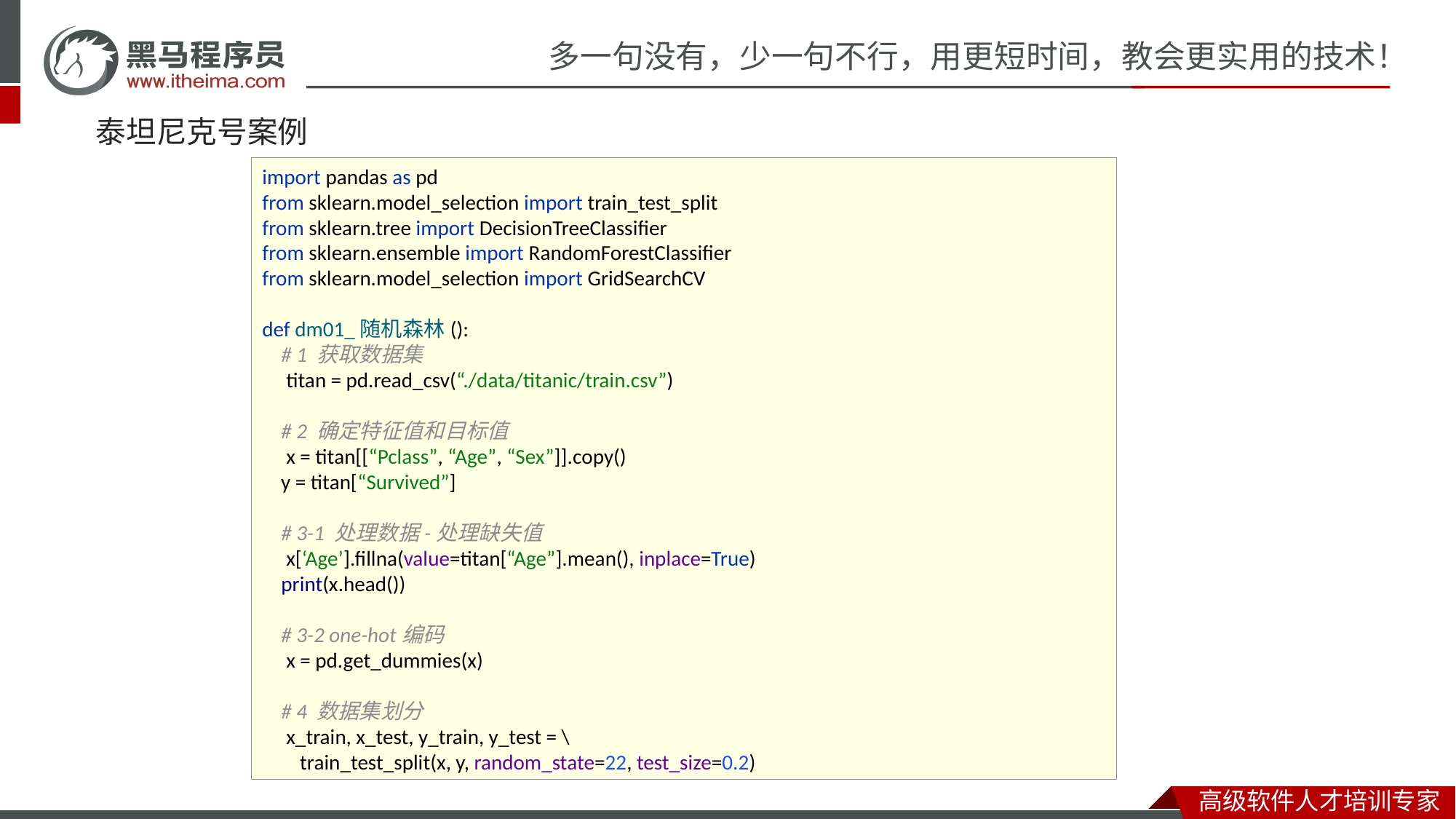

# 泰坦尼克号案例
import pandas as pd
from sklearn.model_selection import train_test_split
from sklearn.tree import DecisionTreeClassifier
from sklearn.ensemble import RandomForestClassifier
from sklearn.model_selection import GridSearchCV
def dm01_随机森林():
    # 1 获取数据集
    titan = pd.read_csv(“./data/titanic/train.csv”)
    # 2 确定特征值和目标值
    x = titan[[“Pclass”, “Age”, “Sex”]].copy()
    y = titan[“Survived”]
    # 3-1 处理数据-处理缺失值
    x[‘Age’].fillna(value=titan[“Age”].mean(), inplace=True)
    print(x.head())
    # 3-2 one-hot编码
    x = pd.get_dummies(x)
    # 4 数据集划分
    x_train, x_test, y_train, y_test = \
        train_test_split(x, y, random_state=22, test_size=0.2)